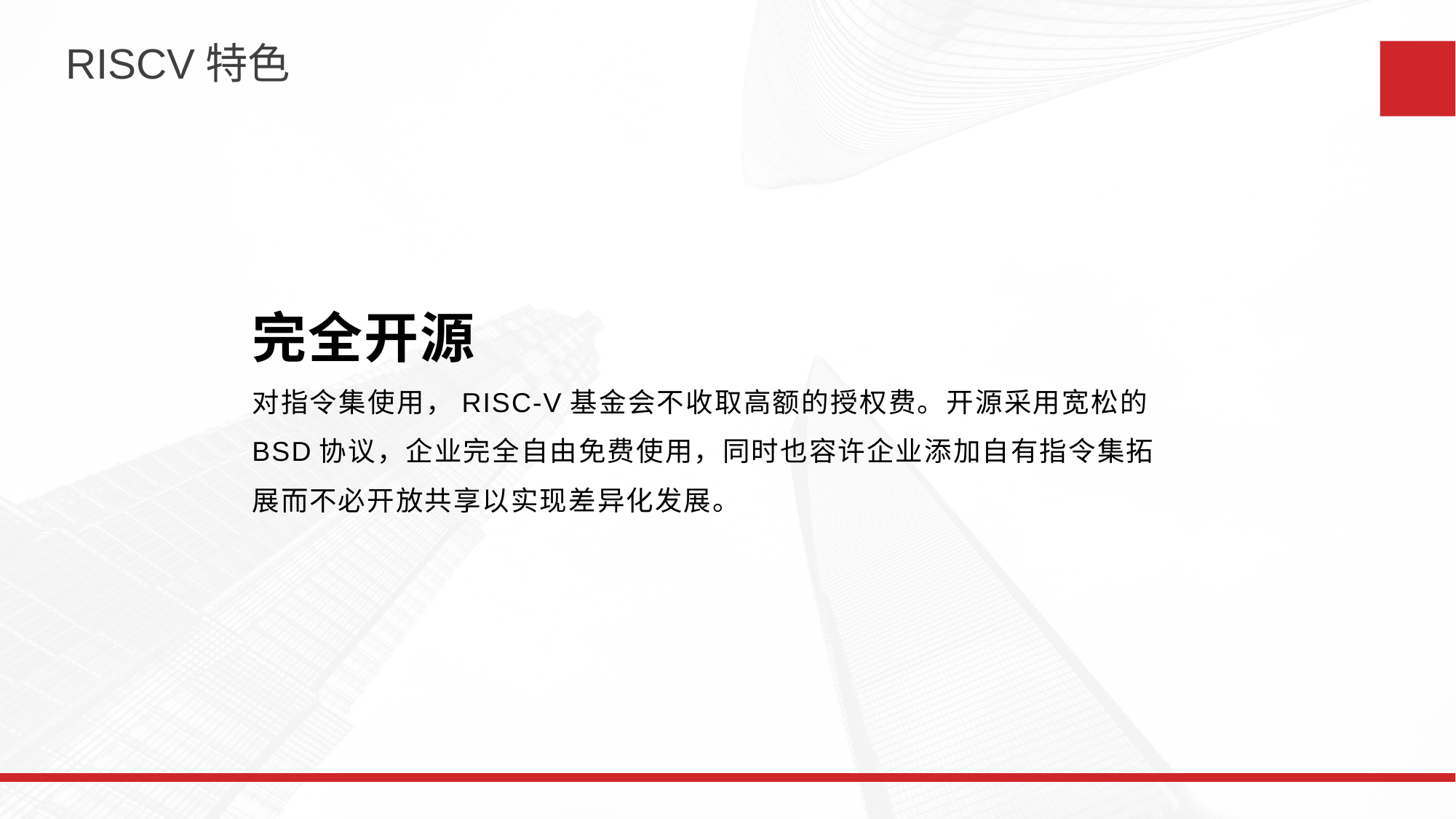

RISCV特色

完全开源
对指令集使用，RISC-V基金会不收取高额的授权费。开源采用宽松的BSD协议，企业完全自由免费使用，同时也容许企业添加自有指令集拓展而不必开放共享以实现差异化发展。